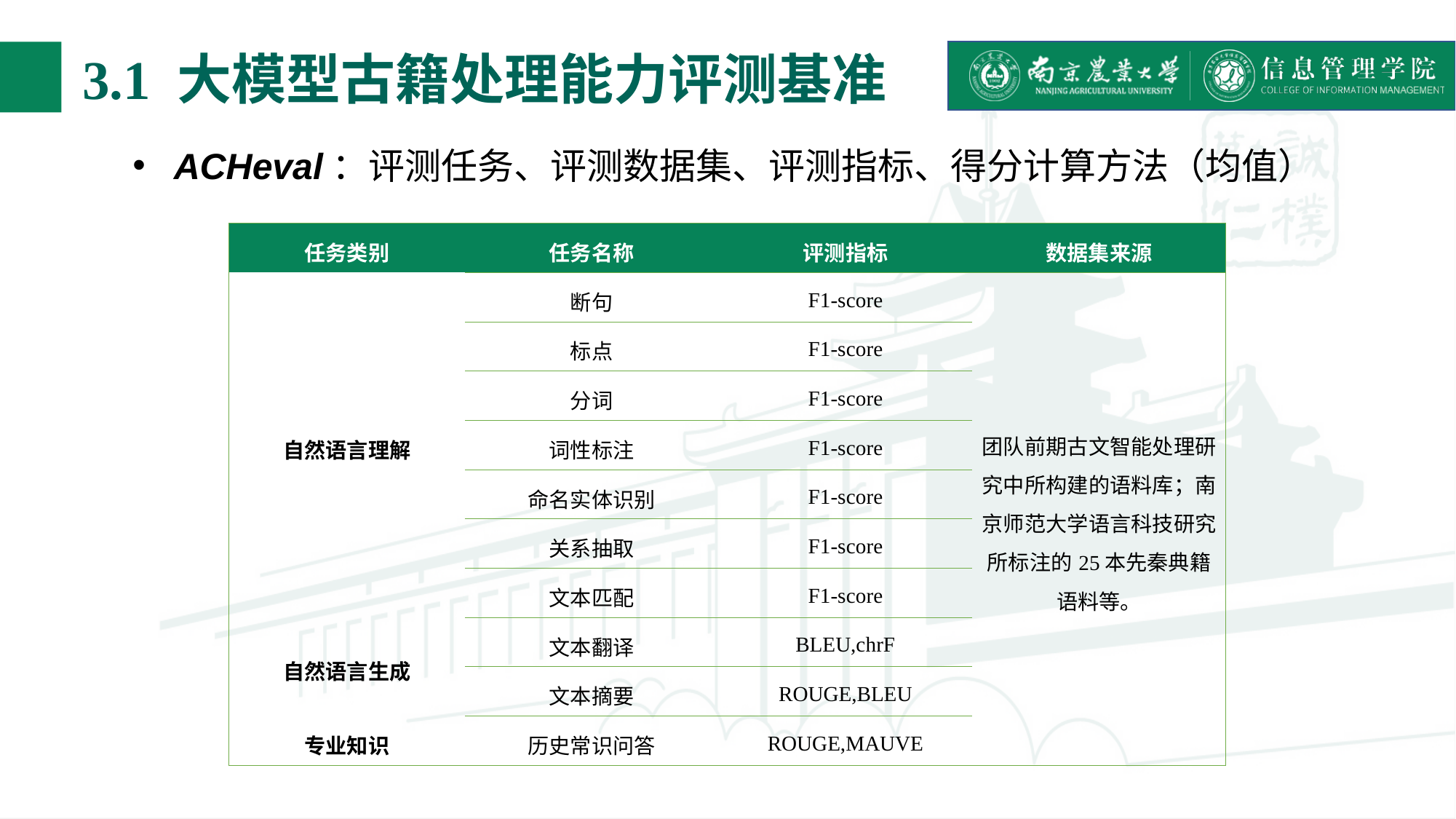

# 3.1 大模型古籍处理能力评测基准
ACHeval：评测任务、评测数据集、评测指标、得分计算方法（均值）
| 任务类别 | 任务名称 | 评测指标 | 数据集来源 |
| --- | --- | --- | --- |
| 自然语言理解 | 断句 | F1-score | 团队前期古文智能处理研究中所构建的语料库；南京师范大学语言科技研究所标注的25本先秦典籍语料等。 |
|  | 标点 | F1-score |  |
|  | 分词 | F1-score |  |
|  | 词性标注 | F1-score |  |
|  | 命名实体识别 | F1-score |  |
|  | 关系抽取 | F1-score |  |
|  | 文本匹配 | F1-score |  |
| 自然语言生成 | 文本翻译 | BLEU,chrF |  |
|  | 文本摘要 | ROUGE,BLEU |  |
| 专业知识 | 历史常识问答 | ROUGE,MAUVE |  |